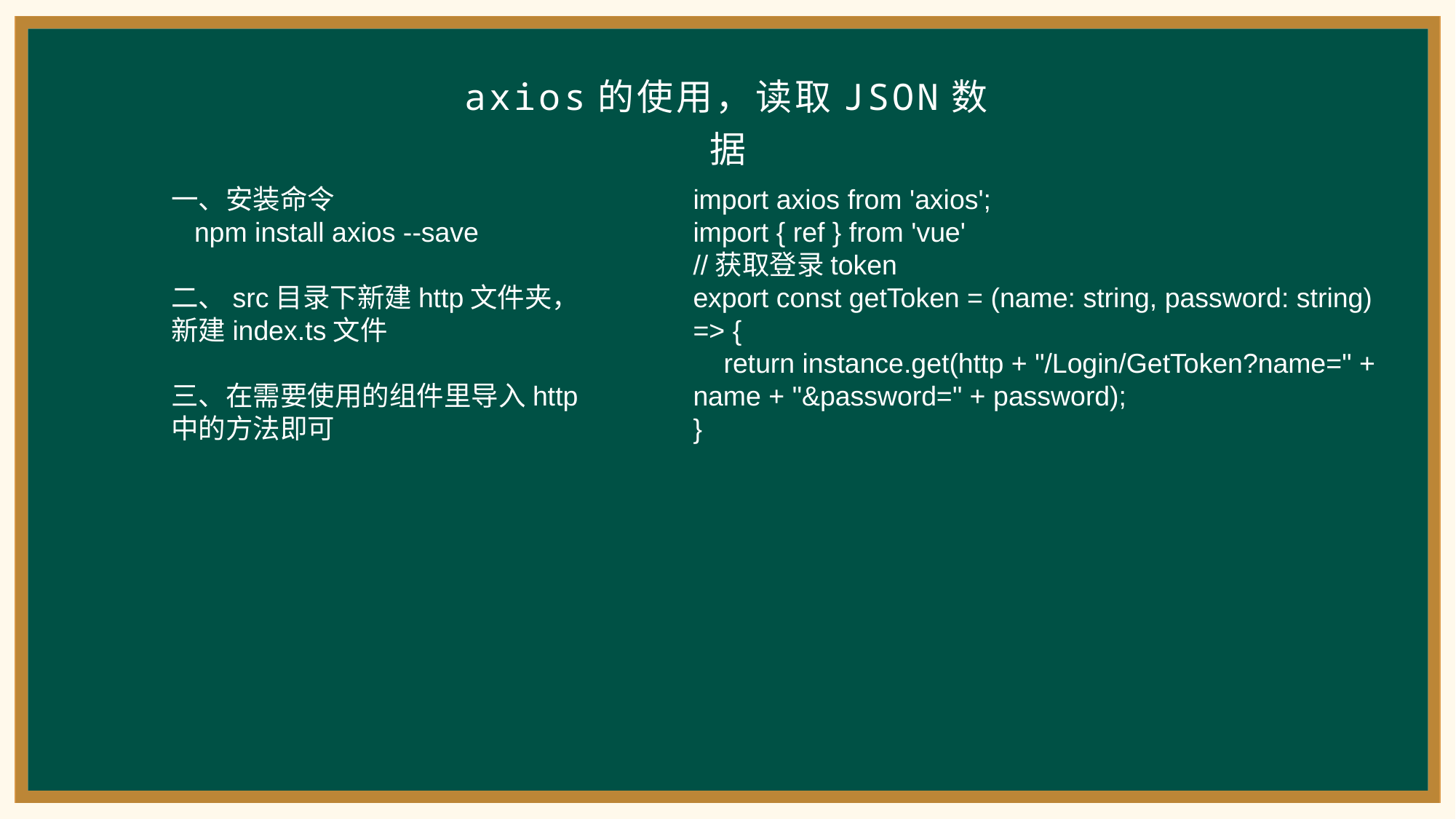

axios的使用，读取JSON数据
一、安装命令
   npm install axios --save

二、src目录下新建http文件夹，新建index.ts文件

三、在需要使用的组件里导入http中的方法即可
import axios from 'axios';
import { ref } from 'vue'
//获取登录token
export const getToken = (name: string, password: string) => {
    return instance.get(http + "/Login/GetToken?name=" + name + "&password=" + password);
}